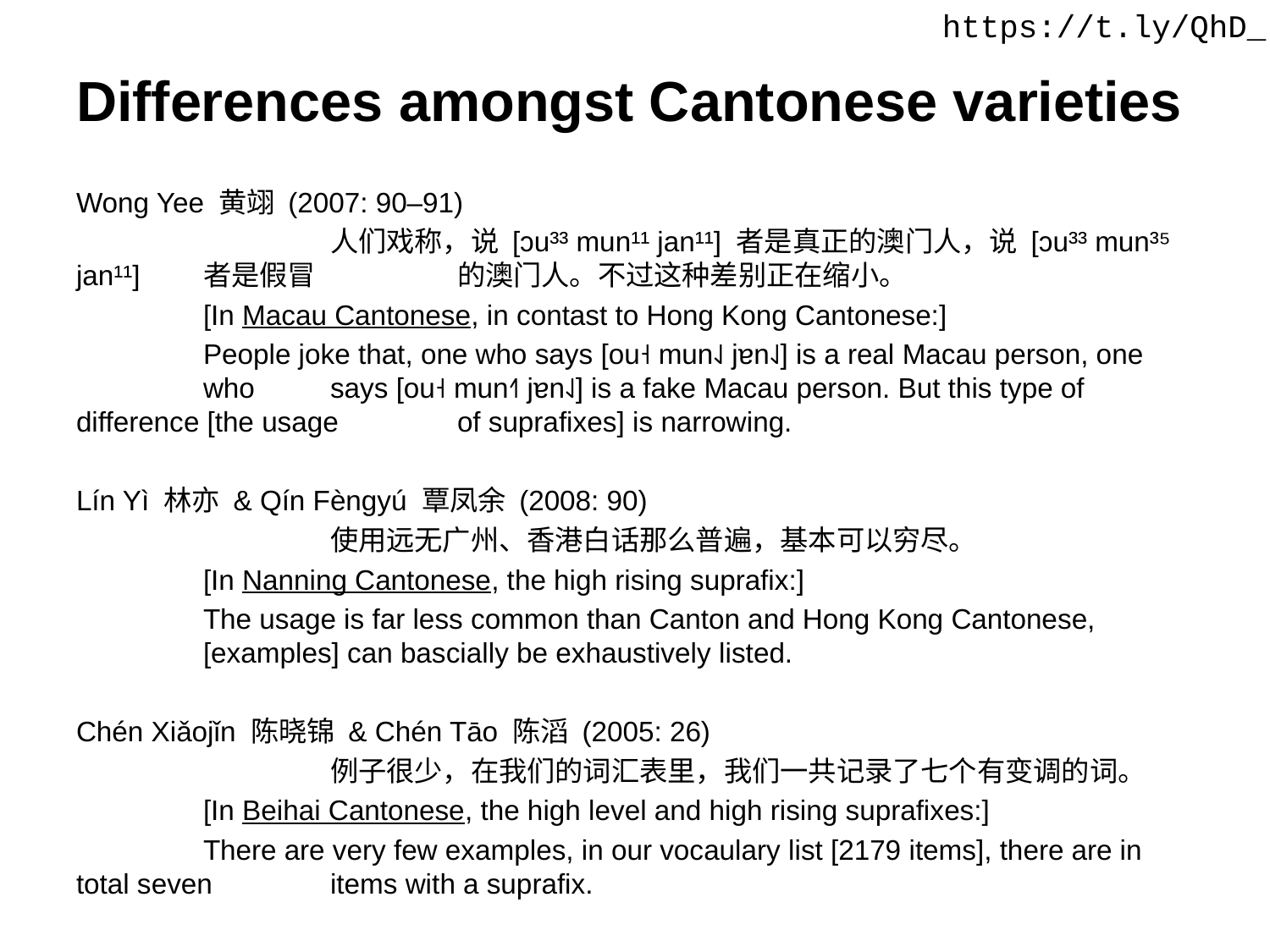

https://t.ly/QhD_
# Differences amongst Cantonese varieties
Wong Yee 黄翊 (2007: 90–91)
		人们戏称，说 [ɔu³³ mun¹¹ jan¹¹] 者是真正的澳门人，说 [ɔu³³ mun³⁵ jan¹¹] 	者是假冒		的澳门人。不过这种差别正在缩小。
	[In Macau Cantonese, in contast to Hong Kong Cantonese:]
	People joke that, one who says [ou˧ mun˨˩ jɐn˨˩] is a real Macau person, one 	who 	says [ou˧ mun˧˥ jɐn˨˩] is a fake Macau person. But this type of difference [the usage 	of suprafixes] is narrowing.

Lín Yì 林亦 & Qín Fèngyú 覃凤余 (2008: 90)
		使用远无广州、香港白话那么普遍，基本可以穷尽。
	[In Nanning Cantonese, the high rising suprafix:]
	The usage is far less common than Canton and Hong Kong Cantonese, 	[examples] can bascially be exhaustively listed.

Chén Xiǎojǐn 陈晓锦 & Chén Tāo 陈滔 (2005: 26)
 		例子很少，在我们的词汇表里，我们一共记录了七个有变调的词。
	[In Beihai Cantonese, the high level and high rising suprafixes:]
	There are very few examples, in our vocaulary list [2179 items], there are in total seven 	items with a suprafix.